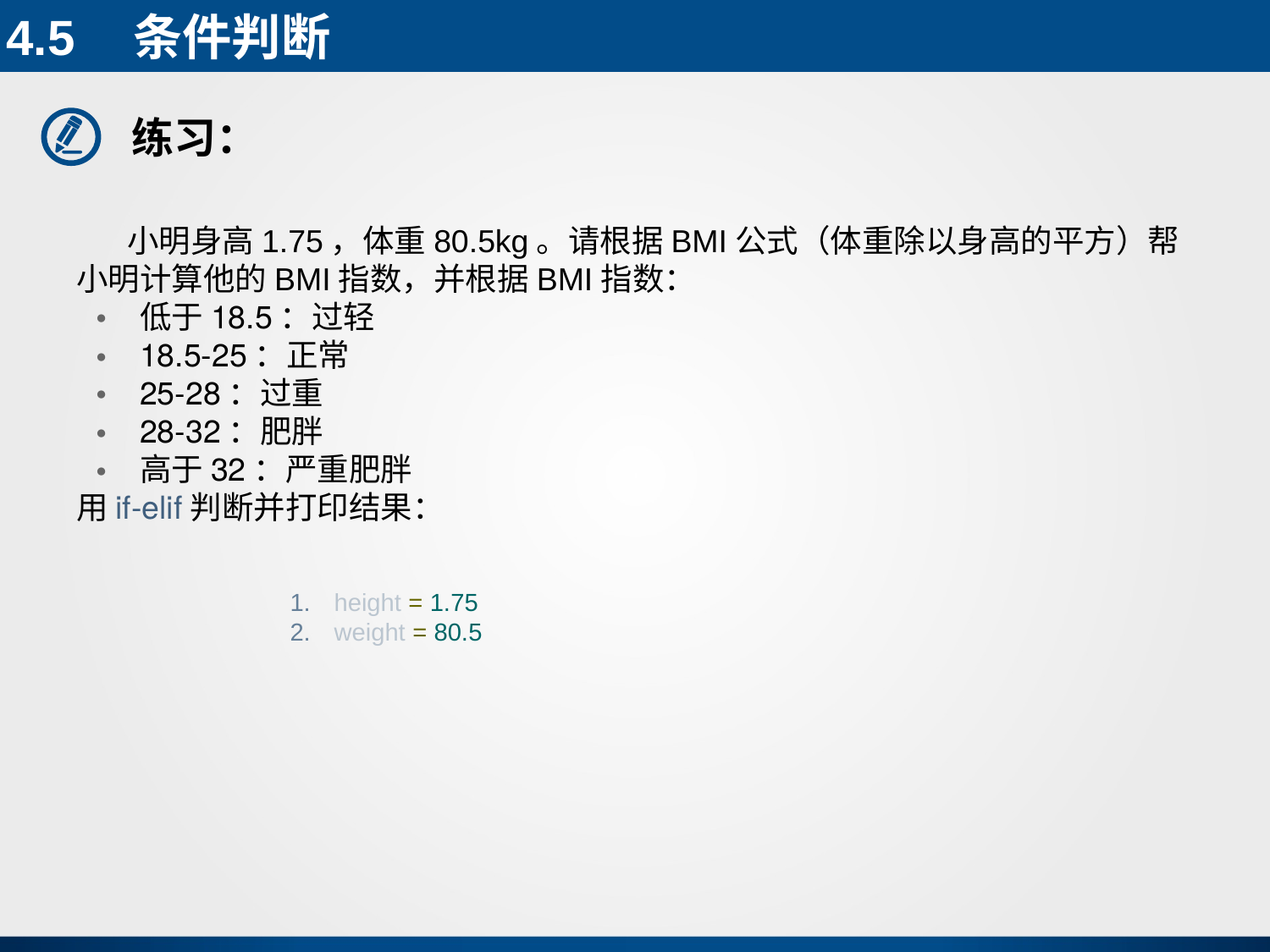

4.5	条件判断
练习：

      小明身高1.75，体重80.5kg。请根据BMI公式（体重除以身高的平方）帮小明计算他的BMI指数，并根据BMI指数：
低于18.5：过轻
18.5-25：正常
25-28：过重
28-32：肥胖
高于32：严重肥胖
用if-elif判断并打印结果：
height = 1.75
weight = 80.5